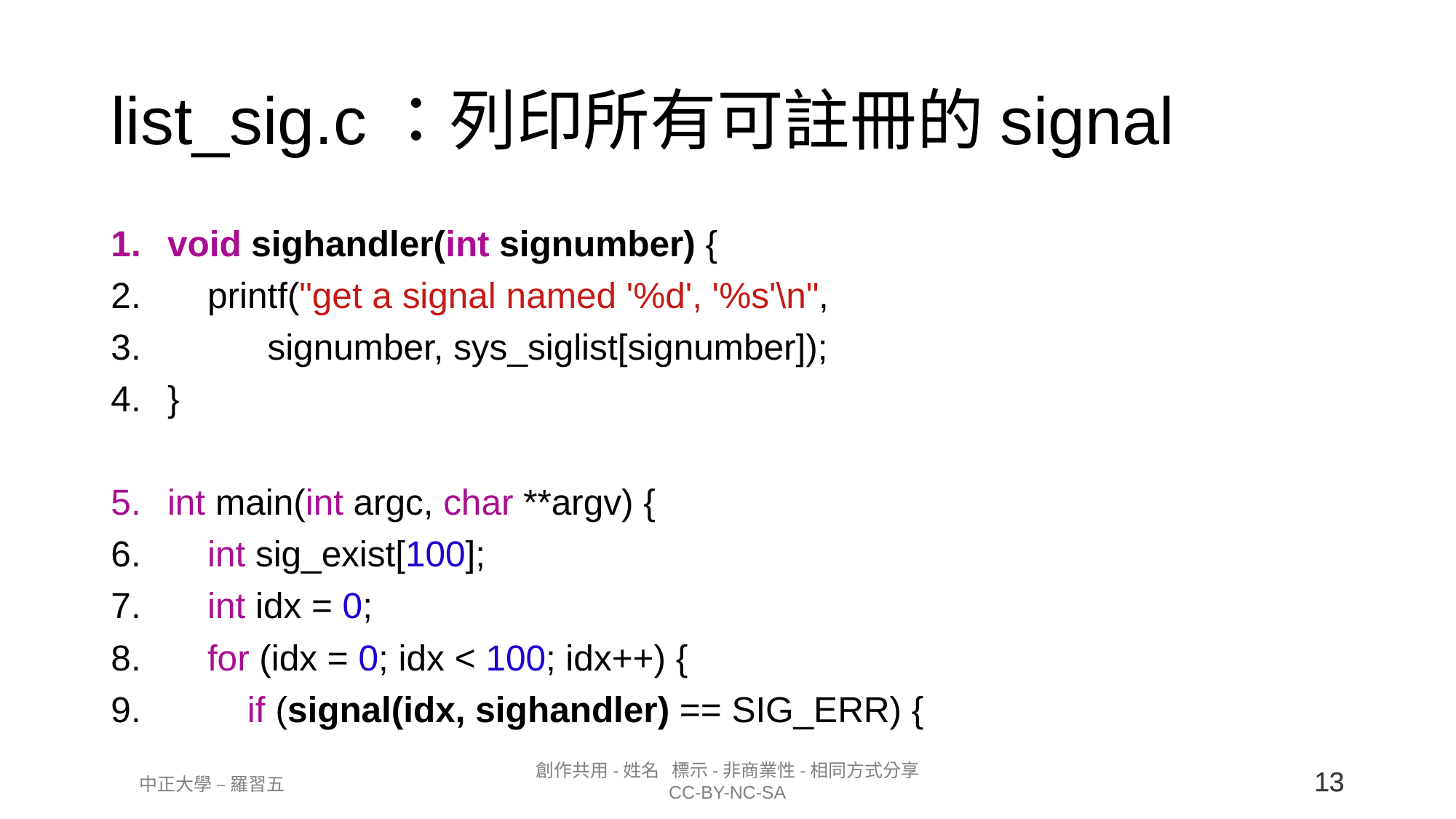

# list_sig.c：列印所有可註冊的signal
void sighandler(int signumber) {
    printf("get a signal named '%d', '%s'\n",
          signumber, sys_siglist[signumber]);
}

int main(int argc, char **argv) {
    int sig_exist[100];
    int idx = 0;
    for (idx = 0; idx < 100; idx++) {
        if (signal(idx, sighandler) == SIG_ERR) {